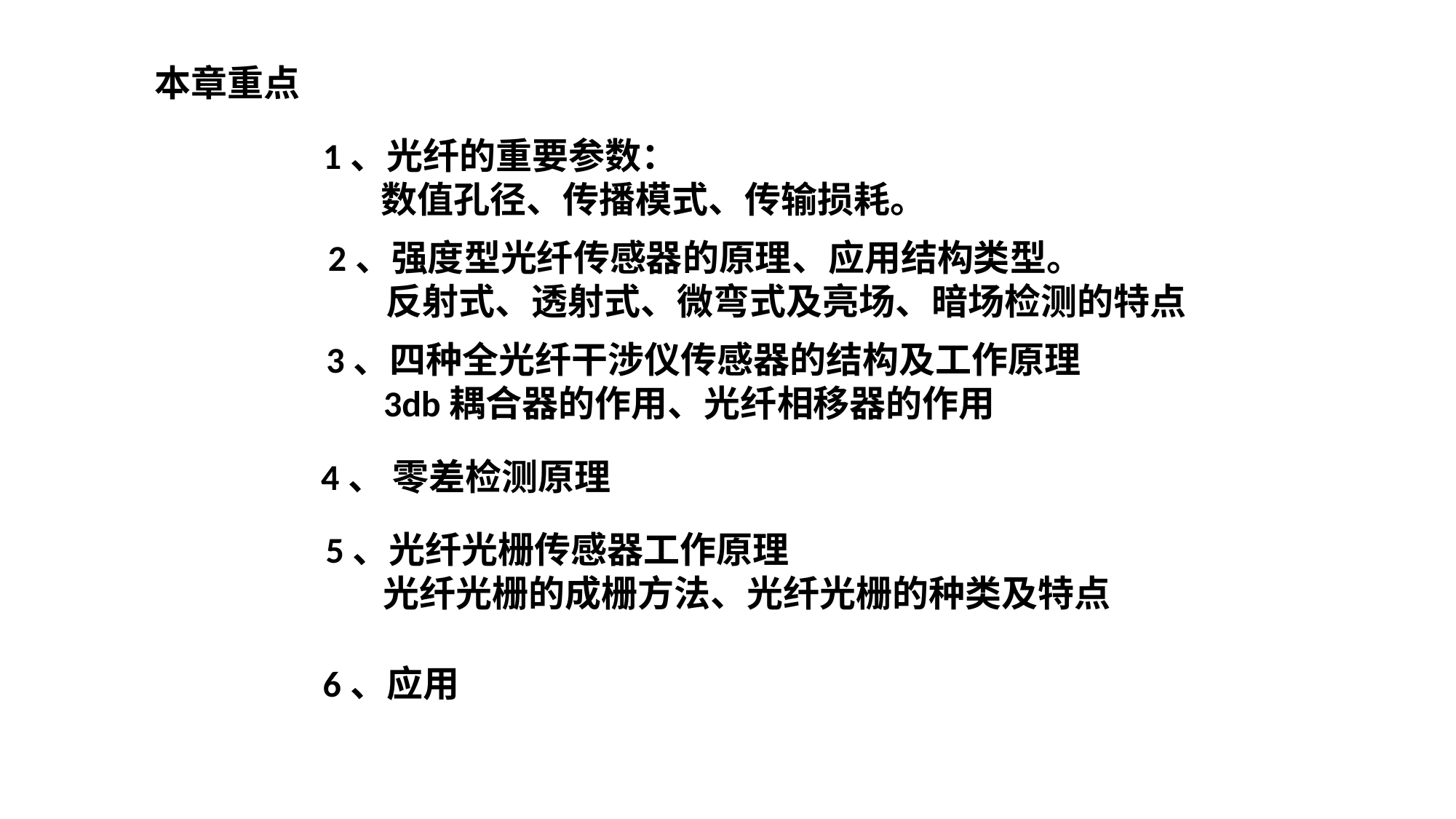

本章重点
1、光纤的重要参数：
      数值孔径、传播模式、传输损耗。
2、强度型光纤传感器的原理、应用结构类型。
      反射式、透射式、微弯式及亮场、暗场检测的特点
3、四种全光纤干涉仪传感器的结构及工作原理
       3db耦合器的作用、光纤相移器的作用
4、 零差检测原理
5、光纤光栅传感器工作原理
      光纤光栅的成栅方法、光纤光栅的种类及特点
6、应用